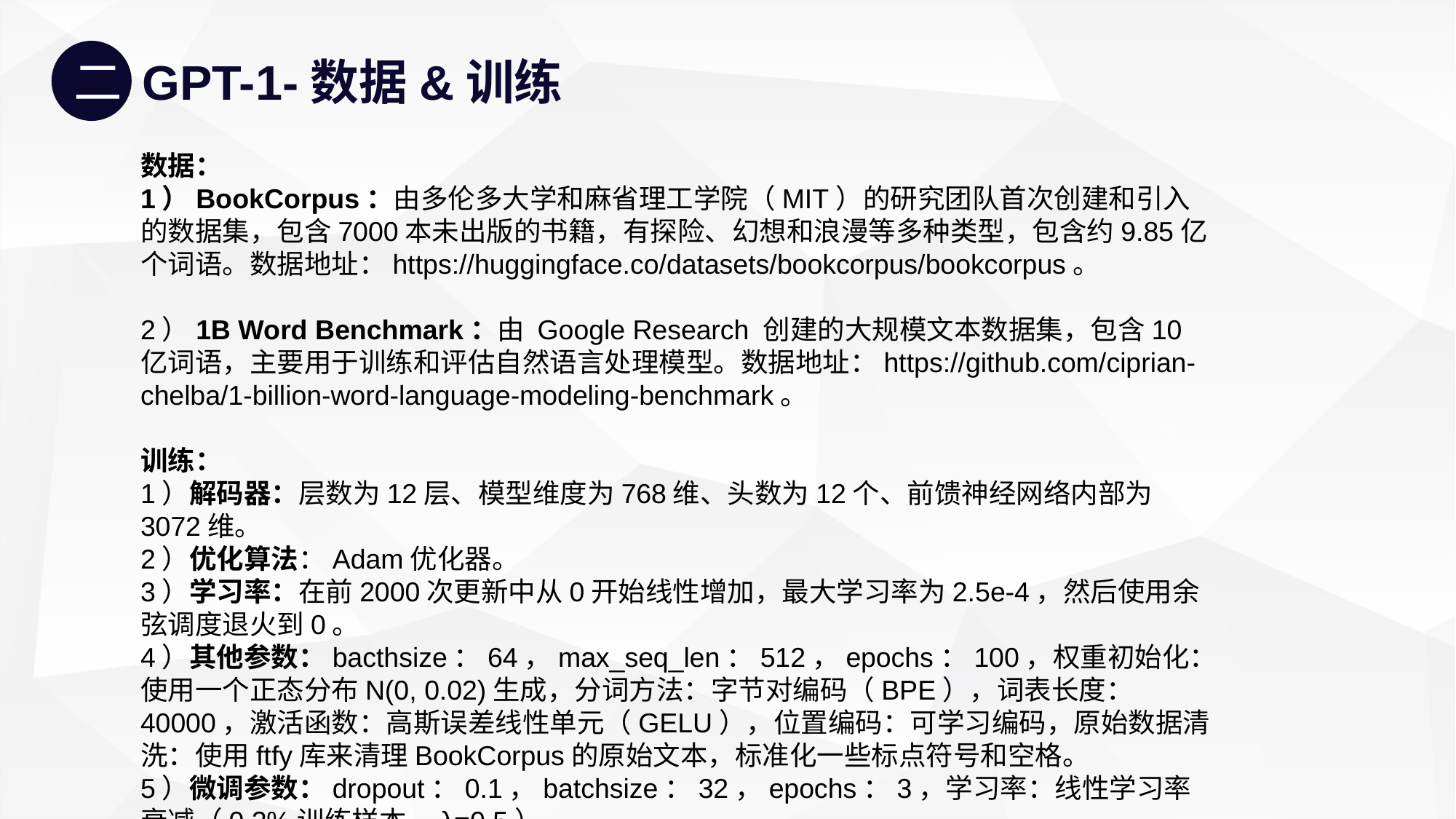

二
GPT-1-数据&训练
数据：
1）BookCorpus：由多伦多大学和麻省理工学院（MIT）的研究团队首次创建和引入的数据集，包含7000本未出版的书籍，有探险、幻想和浪漫等多种类型，包含约9.85亿个词语。数据地址：https://huggingface.co/datasets/bookcorpus/bookcorpus。

2）1B Word Benchmark：由 Google Research 创建的大规模文本数据集，包含10亿词语，主要用于训练和评估自然语言处理模型。数据地址：https://github.com/ciprian-chelba/1-billion-word-language-modeling-benchmark。

训练：
1）解码器：层数为12层、模型维度为768维、头数为12个、前馈神经网络内部为3072维。
2）优化算法：Adam优化器。
3）学习率：在前2000次更新中从0开始线性增加，最大学习率为2.5e-4，然后使用余弦调度退火到0。
4）其他参数：bacthsize：64，max_seq_len：512，epochs：100，权重初始化：使用一个正态分布N(0, 0.02)生成，分词方法：字节对编码（BPE），词表长度：40000，激活函数：高斯误差线性单元（GELU），位置编码：可学习编码，原始数据清洗：使用ftfy库来清理BookCorpus的原始文本，标准化一些标点符号和空格。
5）微调参数：dropout：0.1，batchsize：32，epochs：3，学习率：线性学习率衰减（0.2%训练样本，λ=0.5）